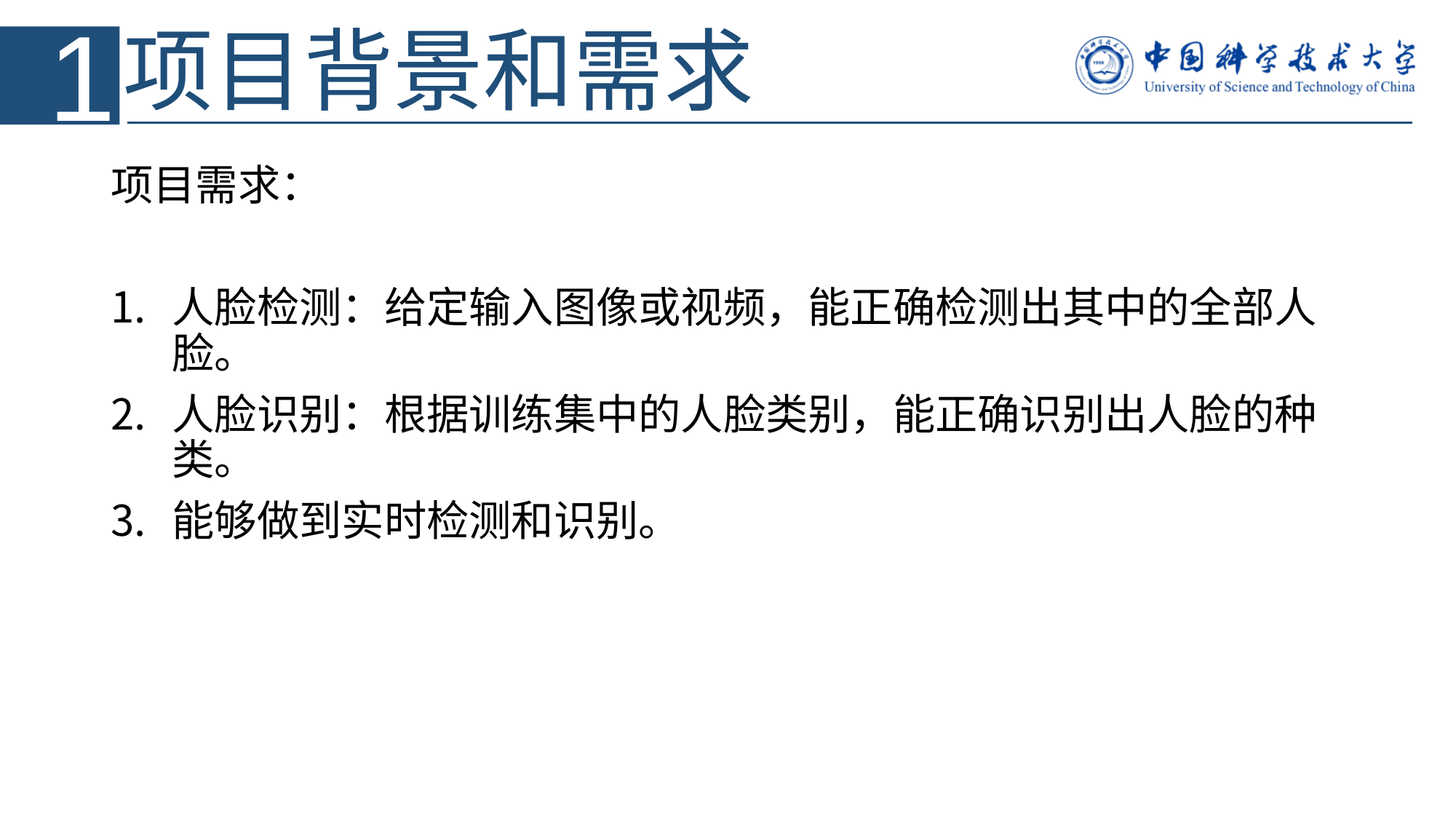

1
# 项目背景和需求
项目需求：

人脸检测：给定输入图像或视频，能正确检测出其中的全部人脸。
人脸识别：根据训练集中的人脸类别，能正确识别出人脸的种类。
能够做到实时检测和识别。